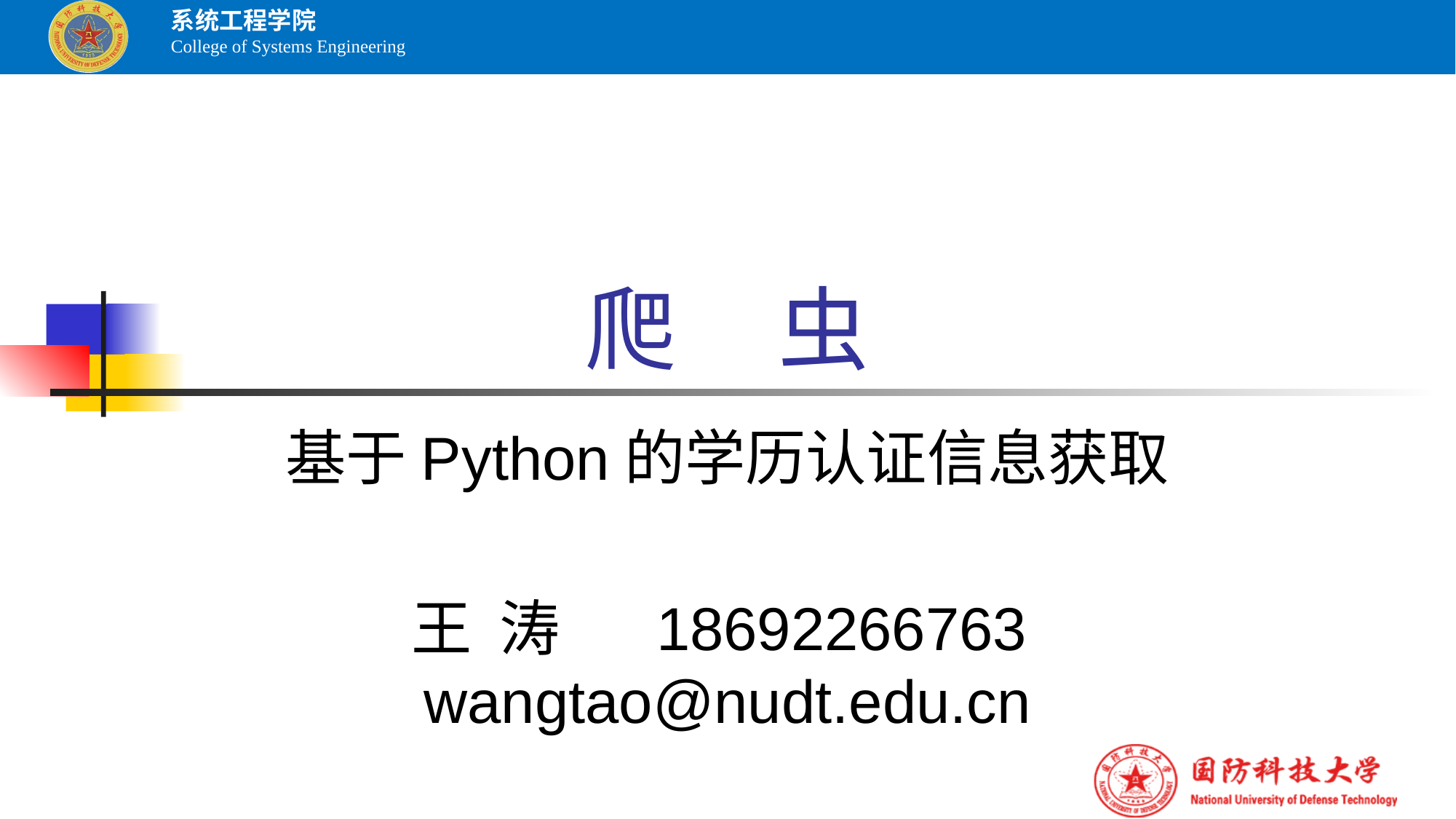

# 爬     虫
基于Python的学历认证信息获取

王  涛      18692266763  wangtao@nudt.edu.cn